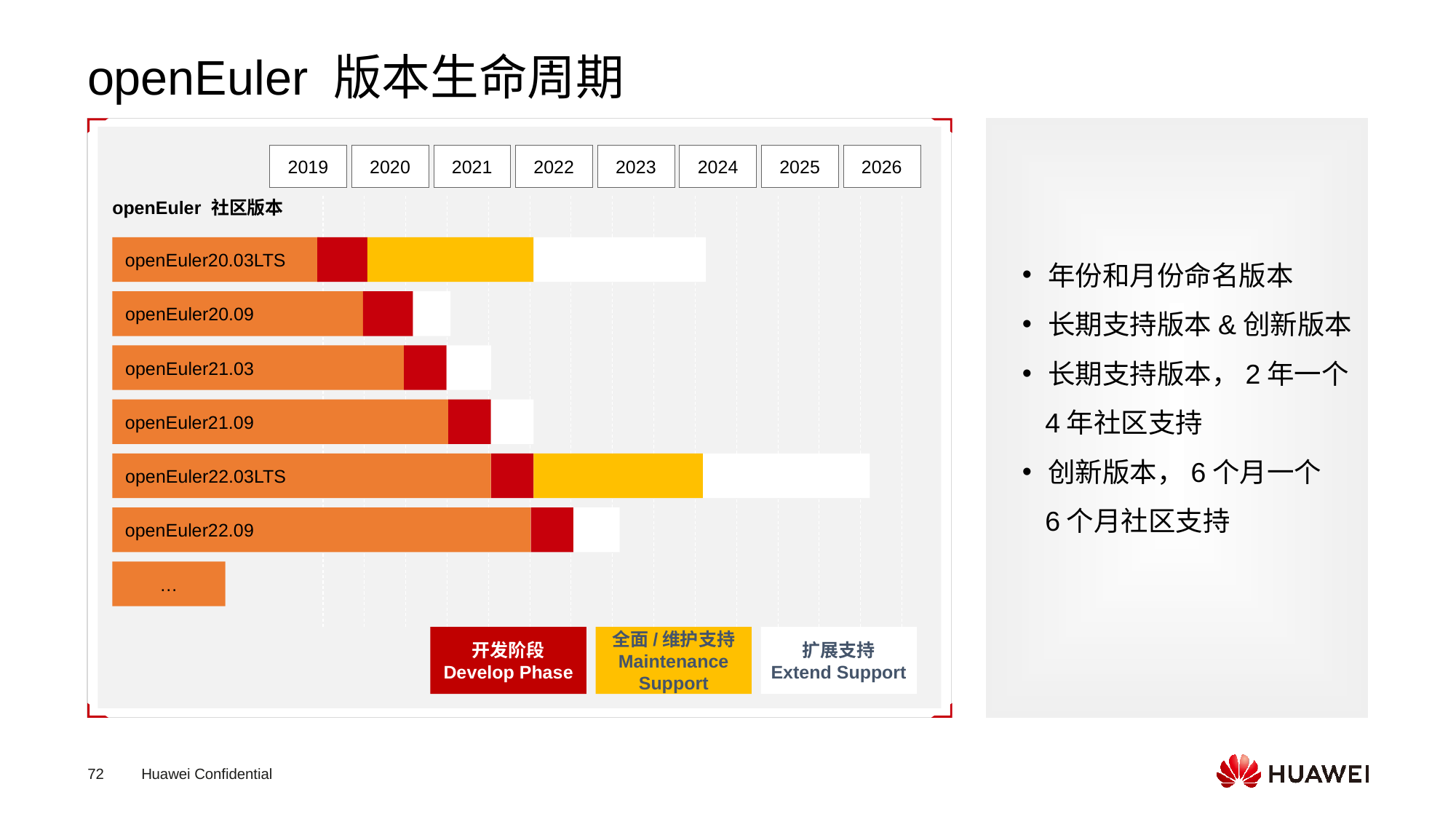

# openEuler 版本生命周期

2019
2020
2021
2022
2023
2024
2025
2026
openEuler 社区版本
年份和月份命名版本
长期支持版本&创新版本
长期支持版本，2年一个
   4年社区支持
创新版本，6个月一个
   6个月社区支持
openEuler20.03LTS

openEuler20.09

openEuler21.03

openEuler21.09

openEuler22.03LTS

openEuler22.09
…
开发阶段
Develop Phase
全面/维护支持
Maintenance Support
扩展支持
Extend Support